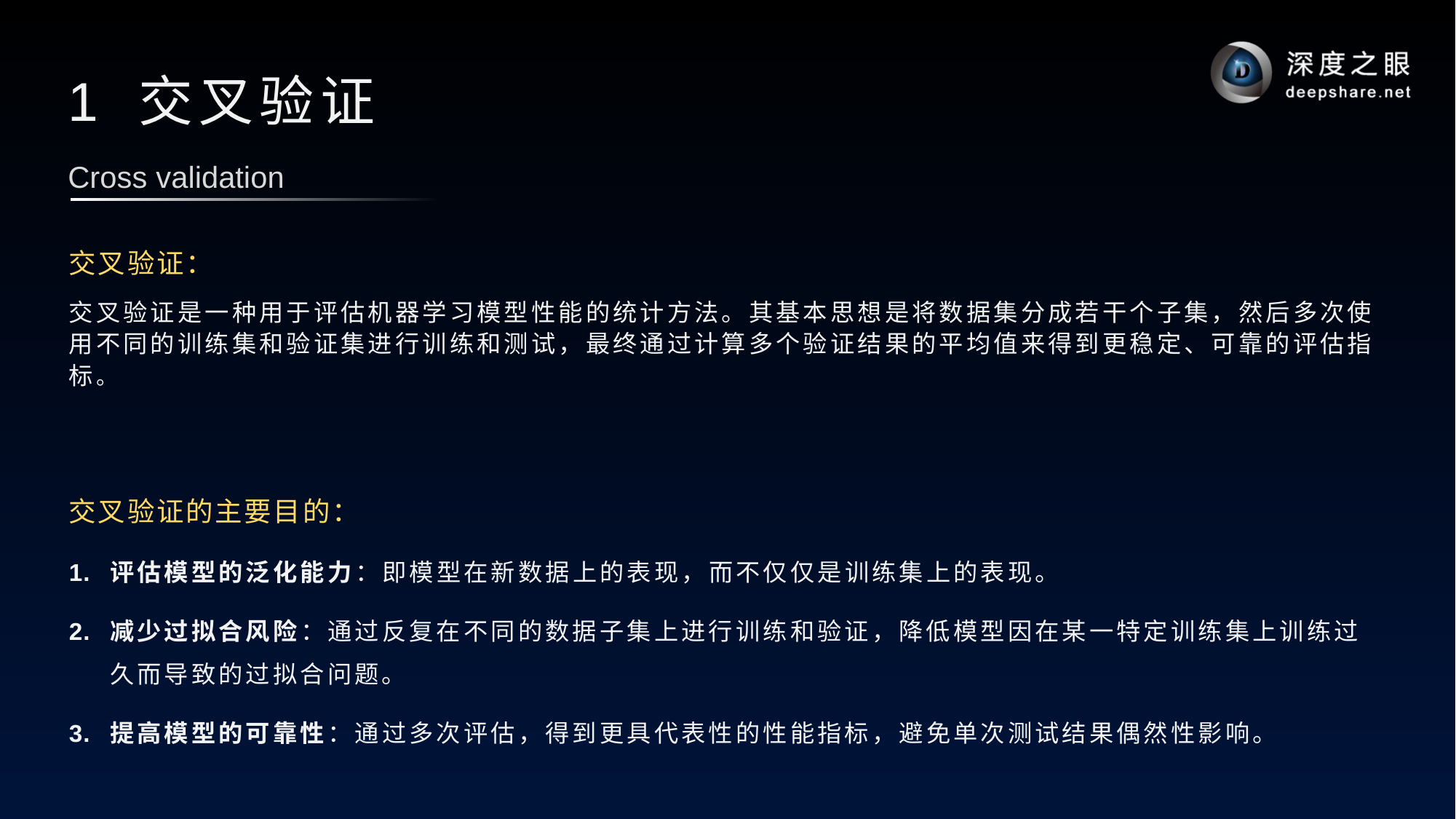

# 1 交叉验证
Cross validation
交叉验证：
交叉验证是一种用于评估机器学习模型性能的统计方法。其基本思想是将数据集分成若干个子集，然后多次使用不同的训练集和验证集进行训练和测试，最终通过计算多个验证结果的平均值来得到更稳定、可靠的评估指标。

交叉验证的主要目的：
评估模型的泛化能力：即模型在新数据上的表现，而不仅仅是训练集上的表现。
减少过拟合风险：通过反复在不同的数据子集上进行训练和验证，降低模型因在某一特定训练集上训练过久而导致的过拟合问题。
提高模型的可靠性：通过多次评估，得到更具代表性的性能指标，避免单次测试结果偶然性影响。